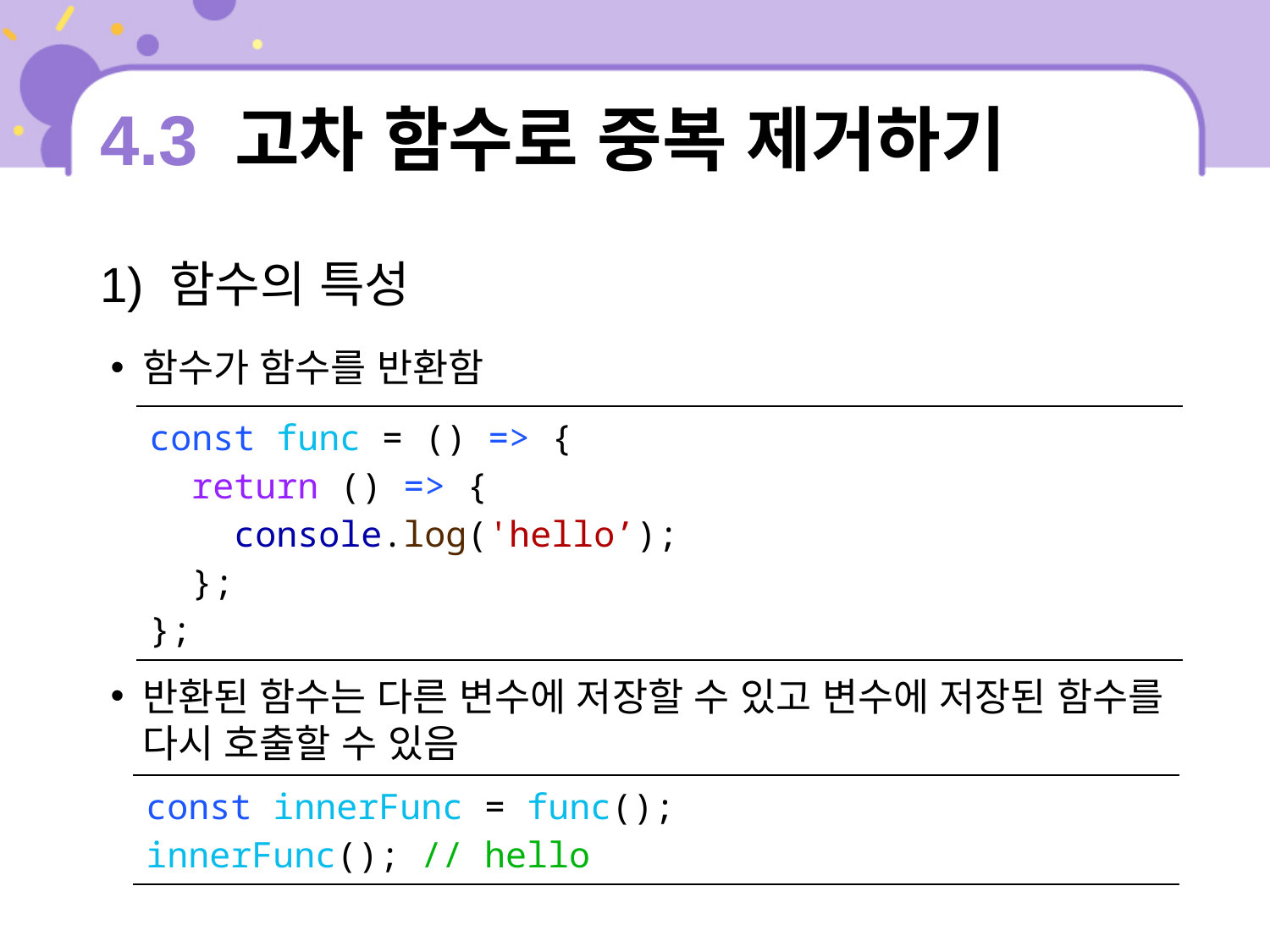

# 4.3 고차 함수로 중복 제거하기
1) 함수의 특성
함수가 함수를 반환함

반환된 함수는 다른 변수에 저장할 수 있고 변수에 저장된 함수를 다시 호출할 수 있음

| const func = () => { return () => { console.log('hello’); }; }; |
| --- |
| const innerFunc = func(); innerFunc(); // hello |
| --- |